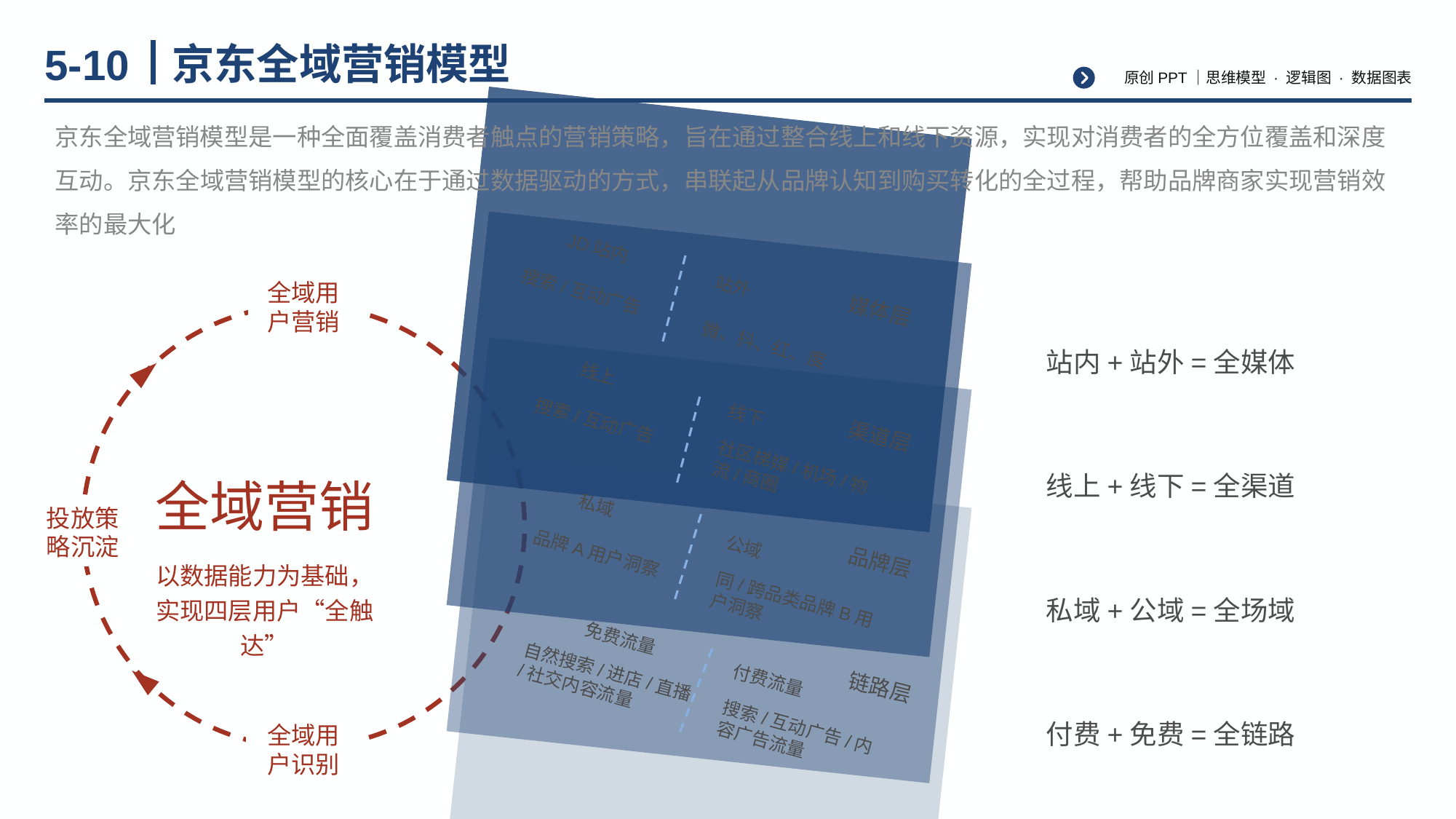

# 京东全域营销模型
5-10
京东全域营销模型是一种全面覆盖消费者触点的营销策略，旨在通过整合线上和线下资源，实现对消费者的全方位覆盖和深度互动。京东全域营销模型的核心在于通过数据驱动的方式，串联起从品牌认知到购买转化的全过程，帮助品牌商家实现营销效率的最大化

JD站内
全域用户营销
搜索/互动广告
站外
媒体层

微、抖、红、度
站内+站外=全媒体

线上
搜索/互动广告
线下
渠道层
社区梯媒/机场/物流/商圈
全域营销

以数据能力为基础，实现四层用户“全触达”
线上+线下=全渠道

投放策略沉淀
私域
品牌A用户洞察
公域
品牌层
同/跨品类品牌B用户洞察
私域+公域=全场域
免费流量
自然搜索/进店/直播/社交内容流量

链路层
付费流量
付费+免费=全链路
搜索/互动广告/内容广告流量
全域用户识别